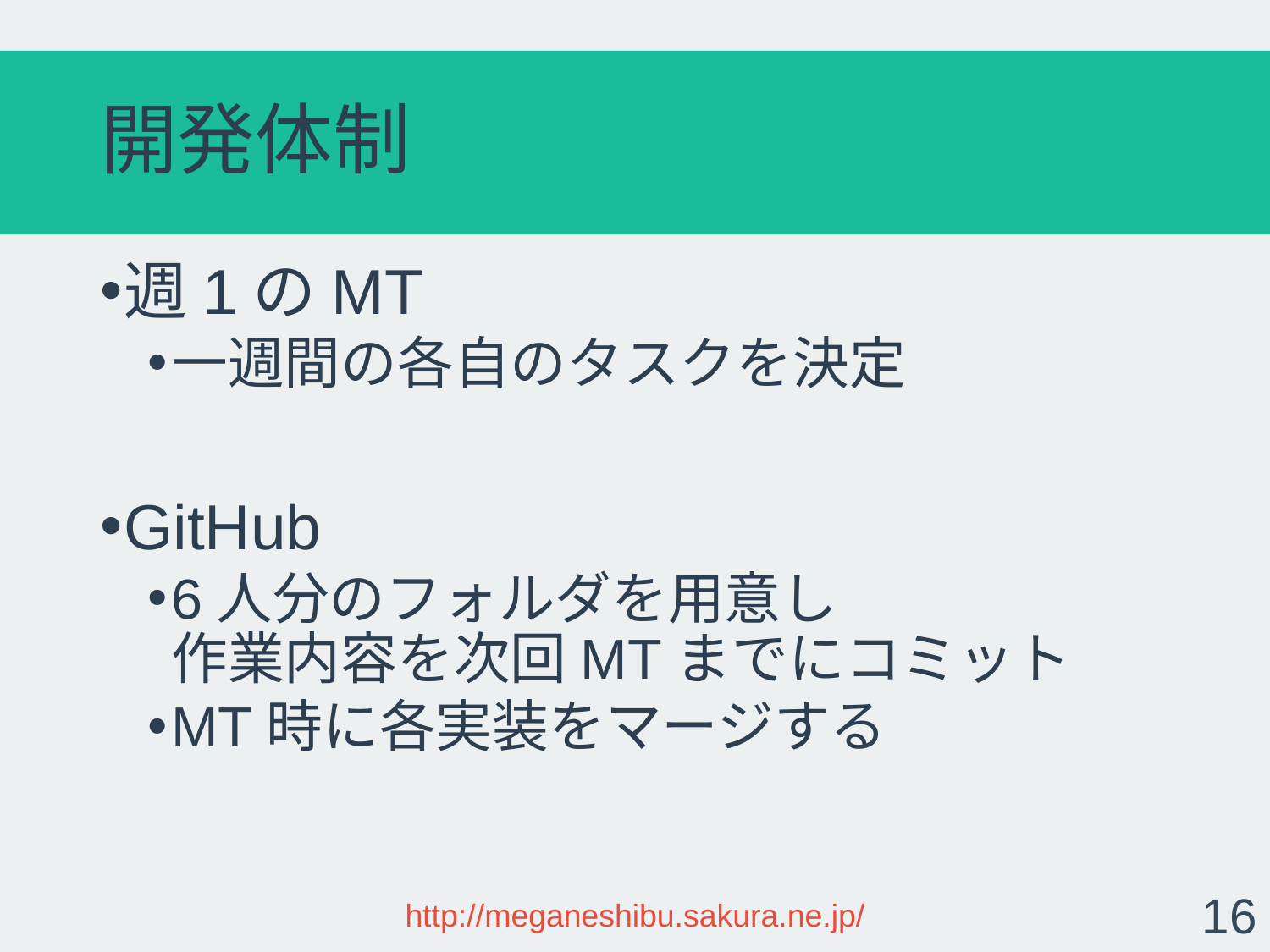

# 開発体制
週1のMT
一週間の各自のタスクを決定

GitHub
6人分のフォルダを用意し
作業内容を次回MTまでにコミット
MT時に各実装をマージする
http://meganeshibu.sakura.ne.jp/
16